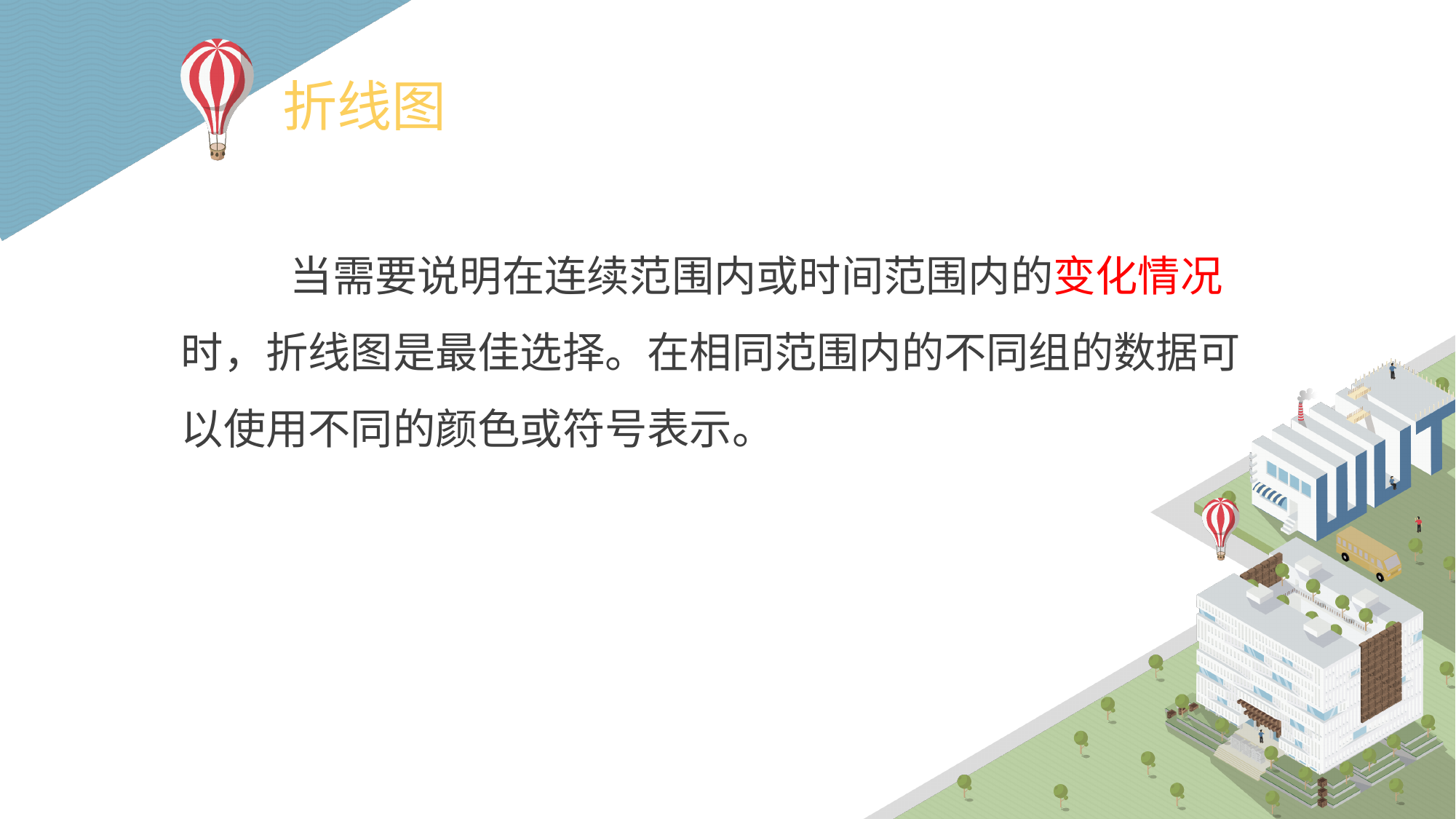

# 折线图
	当需要说明在连续范围内或时间范围内的变化情况时，折线图是最佳选择。在相同范围内的不同组的数据可以使用不同的颜色或符号表示。